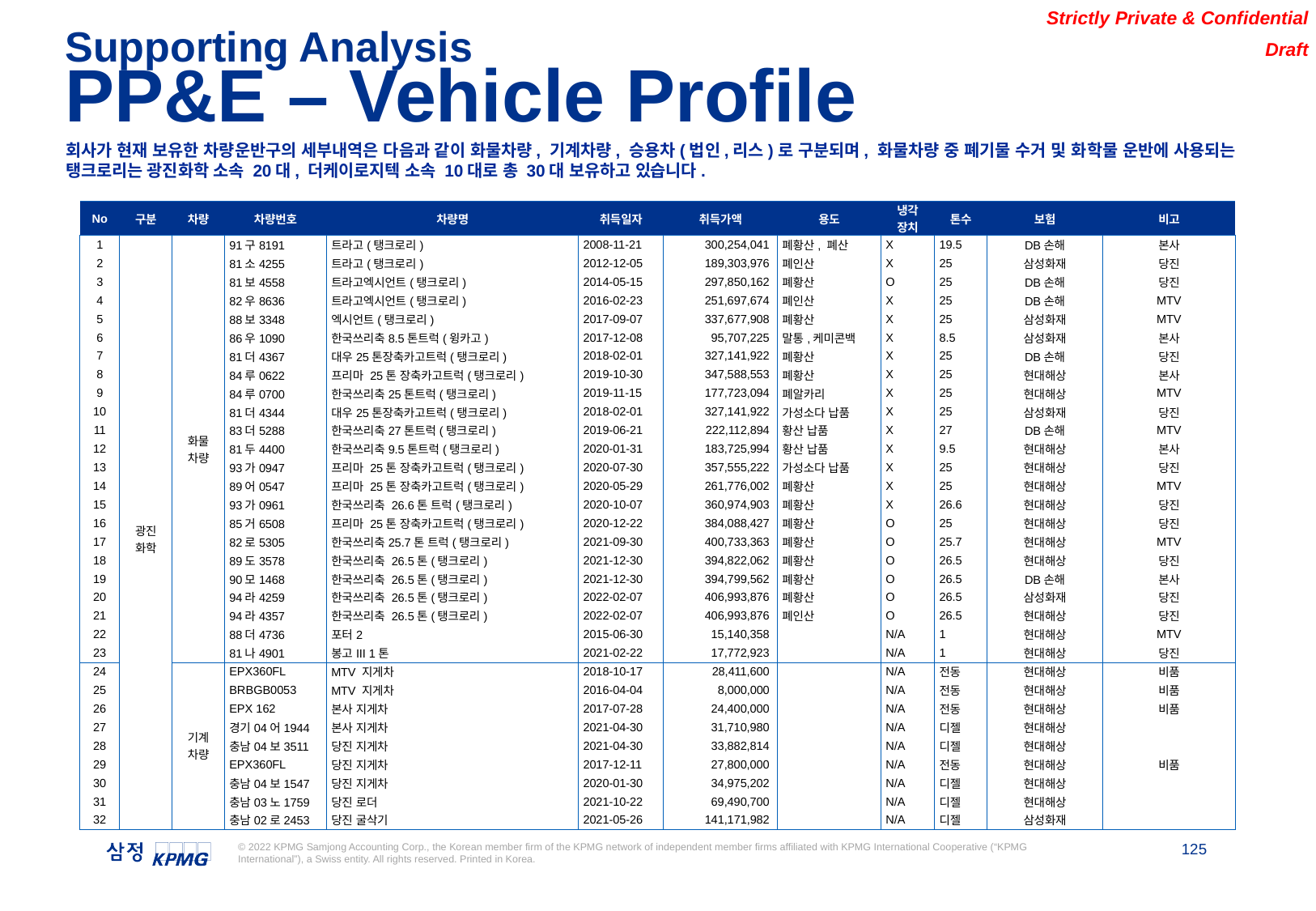

Supporting Analysis
PP&E – Vehicle Profile
회사가 현재 보유한 차량운반구의 세부내역은 다음과 같이 화물차량, 기계차량, 승용차(법인,리스)로 구분되며, 화물차량 중 폐기물 수거 및 화학물 운반에 사용되는 탱크로리는 광진화학 소속 20대, 더케이로지텍 소속 10대로 총 30대 보유하고 있습니다.
| No | 구분 | 차량 | 차량번호 | 차량명 | 취득일자 | 취득가액 | 용도 | 냉각 장치 | 톤수 | 보험 | 비고 |
| --- | --- | --- | --- | --- | --- | --- | --- | --- | --- | --- | --- |
| 1 | 광진 화학 | 화물 차량 | 91구8191 | 트라고(탱크로리) | 2008-11-21 | 300,254,041 | 폐황산, 폐산 | X | 19.5 | DB손해 | 본사 |
| 2 | 광진화학 | 화물차 | 81소4255 | 트라고(탱크로리) | 2012-12-05 | 189,303,976 | 폐인산 | X | 25 | 삼성화재 | 당진 |
| 3 | 광진화학 | 화물차 | 81보4558 | 트라고엑시언트(탱크로리) | 2014-05-15 | 297,850,162 | 폐황산 | O | 25 | DB손해 | 당진 |
| 4 | 광진화학 | 화물차 | 82우8636 | 트라고엑시언트(탱크로리) | 2016-02-23 | 251,697,674 | 폐인산 | X | 25 | DB손해 | MTV |
| 5 | 광진화학 | 화물차 | 88보3348 | 엑시언트(탱크로리) | 2017-09-07 | 337,677,908 | 폐황산 | X | 25 | 삼성화재 | MTV |
| 6 | 광진화학 | 화물차 | 86우1090 | 한국쓰리축8.5톤트럭(윙카고) | 2017-12-08 | 95,707,225 | 말통,케미콘백 | X | 8.5 | 삼성화재 | 본사 |
| 7 | 광진화학 | 화물차 | 81더4367 | 대우25톤장축카고트럭(탱크로리) | 2018-02-01 | 327,141,922 | 폐황산 | X | 25 | DB손해 | 당진 |
| 8 | 광진화학 | 화물차 | 84루0622 | 프리마 25톤 장축카고트럭(탱크로리) | 2019-10-30 | 347,588,553 | 폐황산 | X | 25 | 현대해상 | 본사 |
| 9 | 광진화학 | 화물차 | 84루0700 | 한국쓰리축25톤트럭(탱크로리) | 2019-11-15 | 177,723,094 | 폐알카리 | X | 25 | 현대해상 | MTV |
| 10 | 광진화학 | 화물차 | 81더4344 | 대우25톤장축카고트럭(탱크로리) | 2018-02-01 | 327,141,922 | 가성소다 납품 | X | 25 | 삼성화재 | 당진 |
| 11 | 광진화학 | 화물차 | 83더5288 | 한국쓰리축27톤트럭(탱크로리) | 2019-06-21 | 222,112,894 | 황산 납품 | X | 27 | DB손해 | MTV |
| 12 | 광진화학 | 화물차 | 81두4400 | 한국쓰리축9.5톤트럭(탱크로리) | 2020-01-31 | 183,725,994 | 황산 납품 | X | 9.5 | 현대해상 | 본사 |
| 13 | 광진화학 | 화물차 | 93가0947 | 프리마 25톤 장축카고트럭(탱크로리) | 2020-07-30 | 357,555,222 | 가성소다 납품 | X | 25 | 현대해상 | 당진 |
| 14 | 광진화학 | 화물차 | 89어0547 | 프리마 25톤 장축카고트럭(탱크로리) | 2020-05-29 | 261,776,002 | 폐황산 | X | 25 | 현대해상 | MTV |
| 15 | 광진화학 | 화물차 | 93가0961 | 한국쓰리축 26.6톤 트럭(탱크로리) | 2020-10-07 | 360,974,903 | 폐황산 | X | 26.6 | 현대해상 | 당진 |
| 16 | 광진화학 | 화물차 | 85거6508 | 프리마 25톤 장축카고트럭(탱크로리) | 2020-12-22 | 384,088,427 | 폐황산 | O | 25 | 현대해상 | 당진 |
| 17 | 광진화학 | 화물차 | 82로5305 | 한국쓰리축25.7톤 트럭(탱크로리) | 2021-09-30 | 400,733,363 | 폐황산 | O | 25.7 | 현대해상 | MTV |
| 18 | 광진화학 | 화물차 | 89도3578 | 한국쓰리축 26.5톤(탱크로리) | 2021-12-30 | 394,822,062 | 폐황산 | O | 26.5 | 현대해상 | 당진 |
| 19 | 광진화학 | 화물차 | 90모1468 | 한국쓰리축 26.5톤(탱크로리) | 2021-12-30 | 394,799,562 | 폐황산 | O | 26.5 | DB손해 | 본사 |
| 20 | 광진화학 | 화물차 | 94라4259 | 한국쓰리축 26.5톤(탱크로리) | 2022-02-07 | 406,993,876 | 폐황산 | O | 26.5 | 삼성화재 | 당진 |
| 21 | 광진화학 | 화물차 | 94라4357 | 한국쓰리축 26.5톤(탱크로리) | 2022-02-07 | 406,993,876 | 폐인산 | O | 26.5 | 현대해상 | 당진 |
| 22 | 광진화학 | 화물차 | 88더4736 | 포터2 | 2015-06-30 | 15,140,358 |  | N/A | 1 | 현대해상 | MTV |
| 23 | 광진화학 | 화물차 | 81나4901 | 봉고III 1톤 | 2021-02-22 | 17,772,923 |  | N/A | 1 | 현대해상 | 당진 |
| 24 | 광진화학 | 기계 차량 | EPX360FL | MTV 지게차 | 2018-10-17 | 28,411,600 |  | N/A | 전동 | 현대해상 | 비품 |
| 25 | 광진화학 | 기계차량 | BRBGB0053 | MTV 지게차 | 2016-04-04 | 8,000,000 |  | N/A | 전동 | 현대해상 | 비품 |
| 26 | 광진화학 | 기계차량 | EPX 162 | 본사 지게차 | 2017-07-28 | 24,400,000 |  | N/A | 전동 | 현대해상 | 비품 |
| 27 | 광진화학 | 기계차량 | 경기04어1944 | 본사 지게차 | 2021-04-30 | 31,710,980 |  | N/A | 디젤 | 현대해상 |  |
| 28 | 광진화학 | 기계차량 | 충남04보3511 | 당진 지게차 | 2021-04-30 | 33,882,814 |  | N/A | 디젤 | 현대해상 |  |
| 29 | 광진화학 | 기계차량 | EPX360FL | 당진 지게차 | 2017-12-11 | 27,800,000 |  | N/A | 전동 | 현대해상 | 비품 |
| 30 | 광진화학 | 기계차량 | 충남04보1547 | 당진 지게차 | 2020-01-30 | 34,975,202 |  | N/A | 디젤 | 현대해상 |  |
| 31 | 광진화학 | 기계차량 | 충남03노1759 | 당진 로더 | 2021-10-22 | 69,490,700 |  | N/A | 디젤 | 현대해상 |  |
| 32 | 광진화학 | 기계차량 | 충남02로2453 | 당진 굴삭기 | 2021-05-26 | 141,171,982 |  | N/A | 디젤 | 삼성화재 |  |